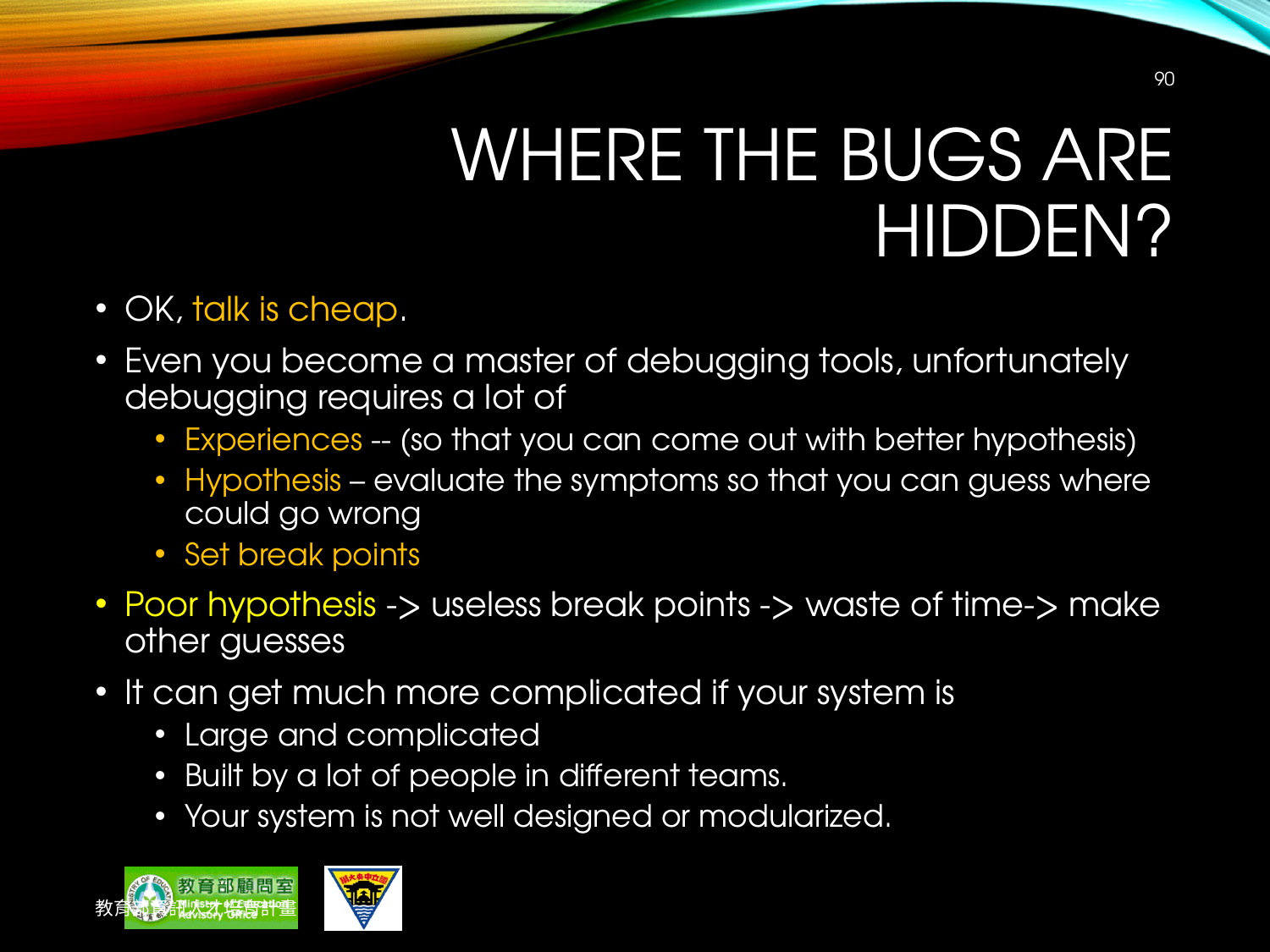

90
# Where the bugs are hidden?
OK, talk is cheap.
Even you become a master of debugging tools, unfortunately debugging requires a lot of
Experiences -- (so that you can come out with better hypothesis)
Hypothesis – evaluate the symptoms so that you can guess where could go wrong
Set break points
Poor hypothesis -> useless break points -> waste of time-> make other guesses
It can get much more complicated if your system is
Large and complicated
Built by a lot of people in different teams.
Your system is not well designed or modularized.

教育部資訊人才培育計畫